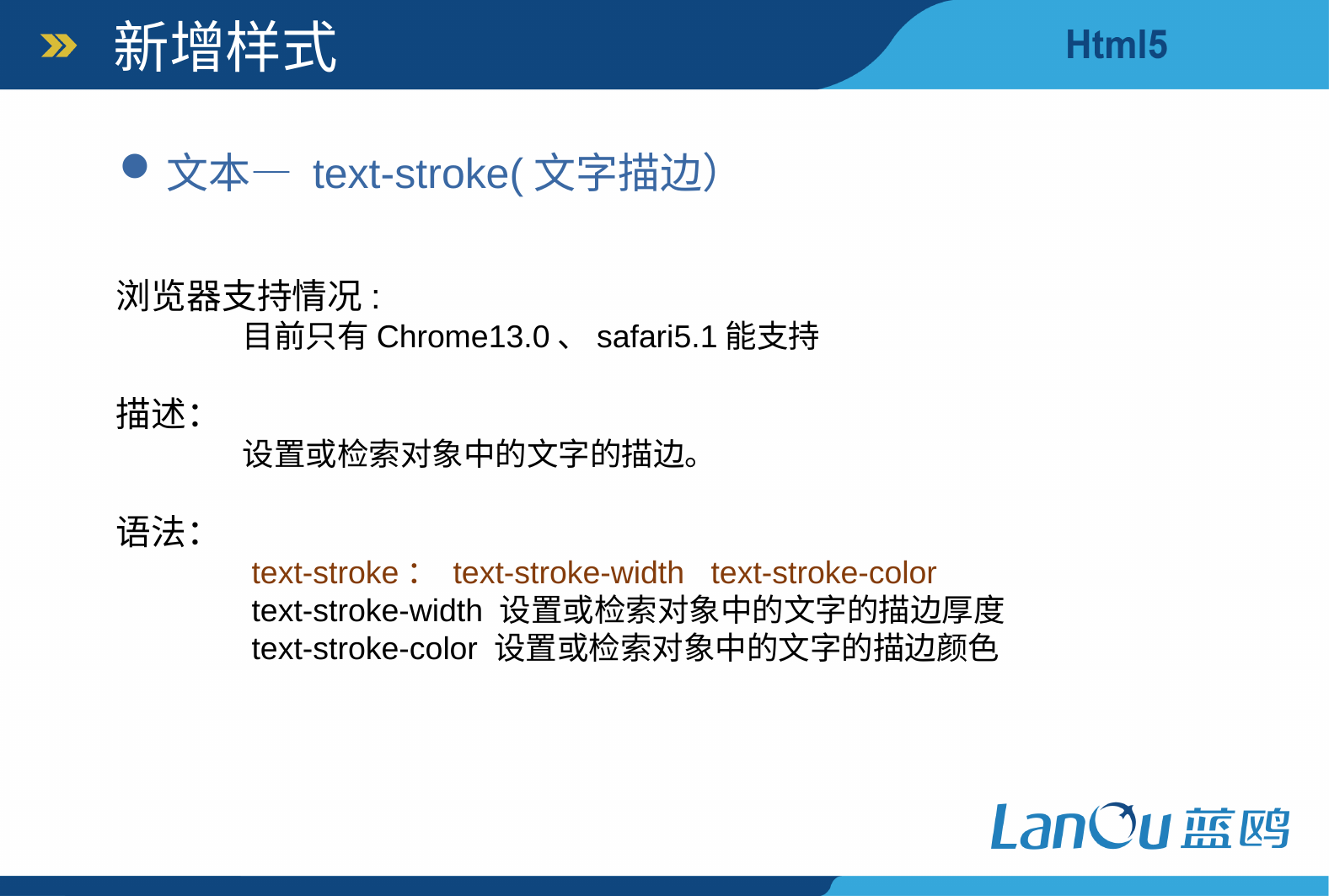

新增样式
文本— text-stroke(文字描边）

浏览器支持情况:
	目前只有Chrome13.0、safari5.1能支持

描述：
	设置或检索对象中的文字的描边。

语法：
	 text-stroke： text-stroke-width   text-stroke-color
	 text-stroke-width 设置或检索对象中的文字的描边厚度
	 text-stroke-color 设置或检索对象中的文字的描边颜色